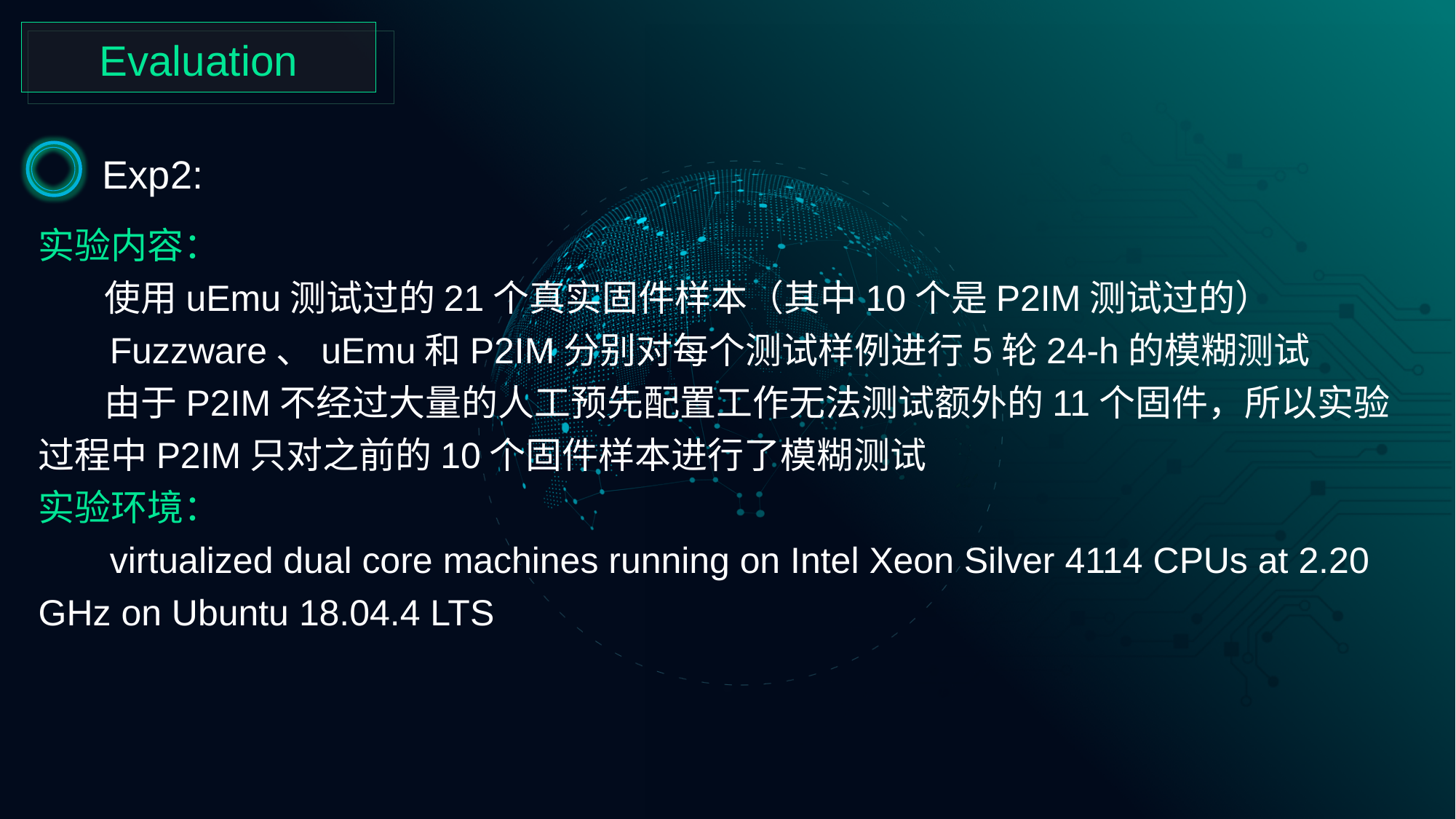

Evaluation

Exp2:
实验内容：
       使用uEmu测试过的21个真实固件样本（其中10个是P2IM测试过的）
       Fuzzware、uEmu和P2IM分别对每个测试样例进行5轮24-h的模糊测试
       由于P2IM不经过大量的人工预先配置工作无法测试额外的11个固件，所以实验过程中P2IM只对之前的10个固件样本进行了模糊测试
实验环境：
       virtualized dual core machines running on Intel Xeon Silver 4114 CPUs at 2.20 GHz on Ubuntu 18.04.4 LTS